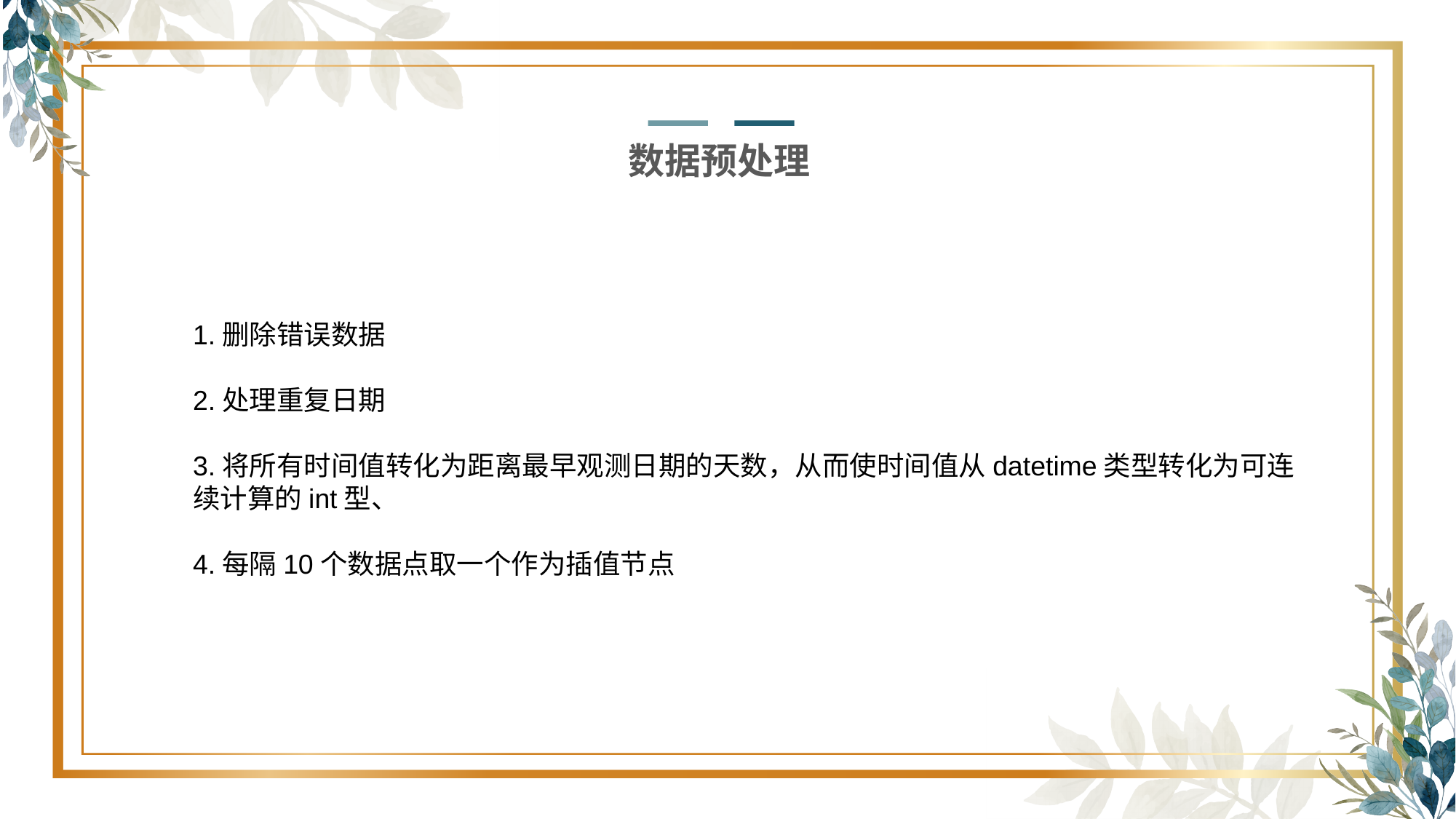

数据预处理

1.删除错误数据

2.处理重复日期

3.将所有时间值转化为距离最早观测日期的天数，从而使时间值从datetime类型转化为可连续计算的int型、

4.每隔10个数据点取一个作为插值节点